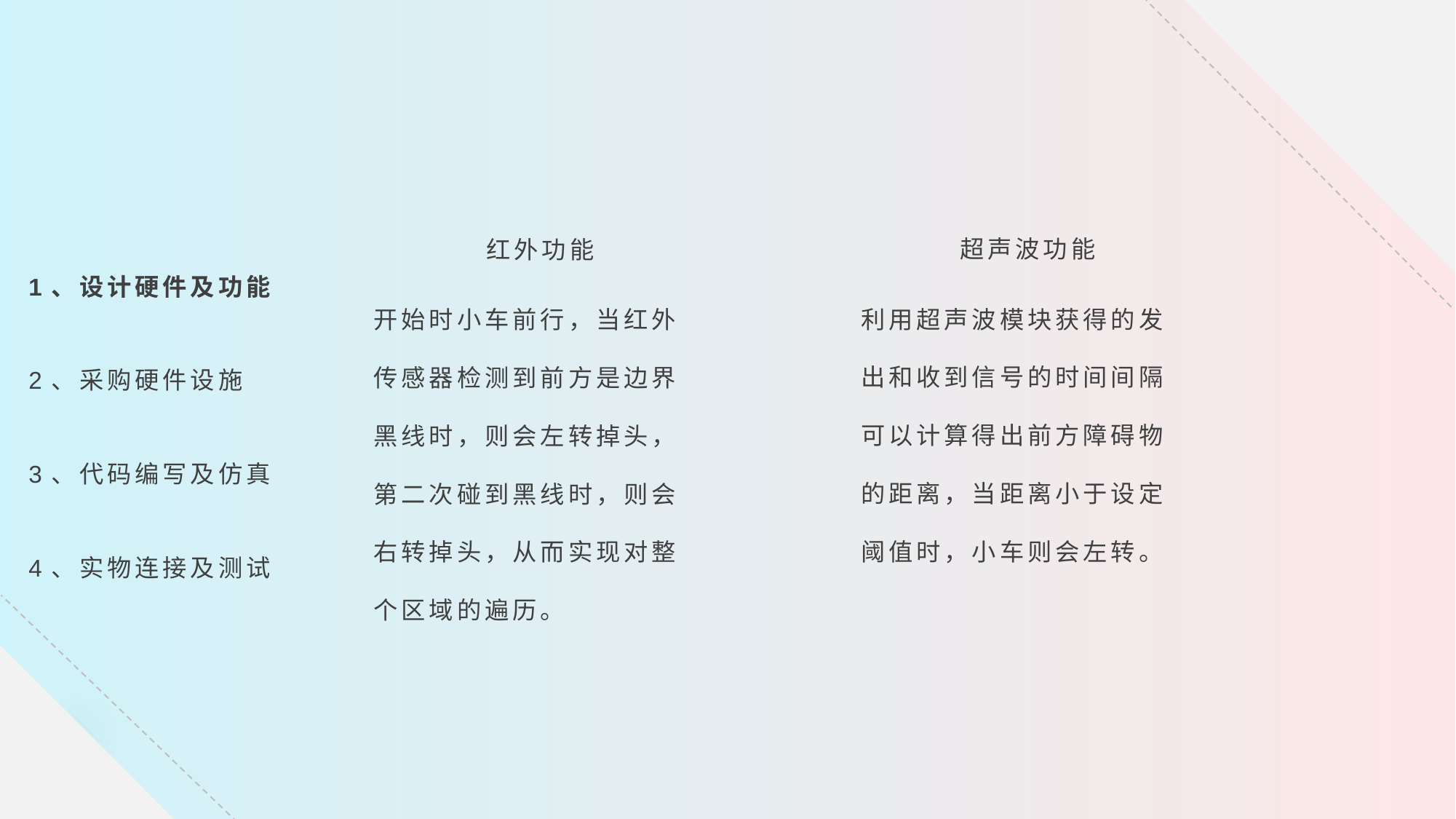

超声波功能
利用超声波模块获得的发出和收到信号的时间间隔可以计算得出前方障碍物的距离，当距离小于设定阈值时，小车则会左转。
红外功能
开始时小车前行，当红外传感器检测到前方是边界黑线时，则会左转掉头，第二次碰到黑线时，则会右转掉头，从而实现对整个区域的遍历。
1、设计硬件及功能

2、采购硬件设施

3、代码编写及仿真

4、实物连接及测试